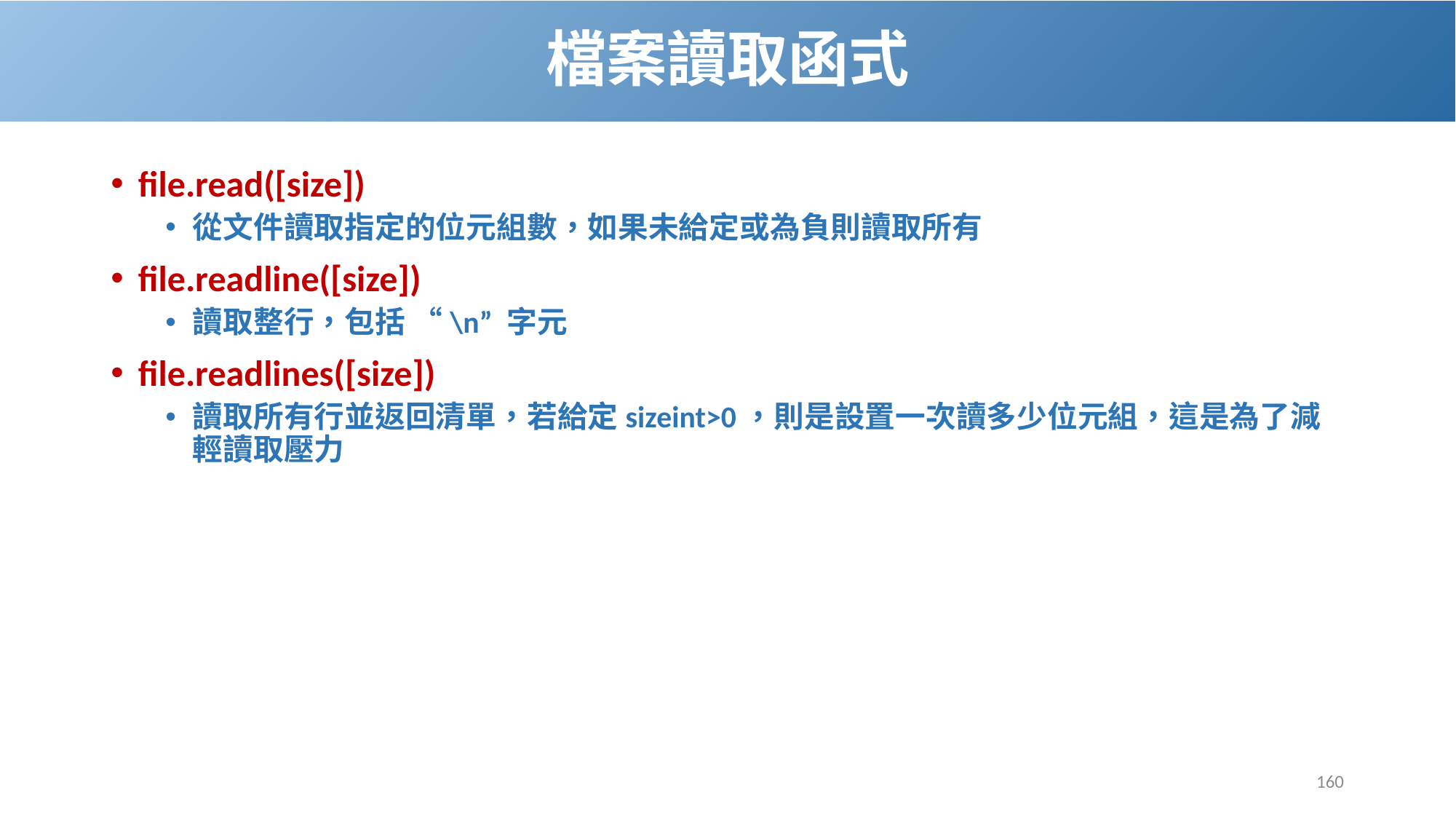

# 檔案讀取函式
file.read([size])
從文件讀取指定的位元組數，如果未給定或為負則讀取所有
file.readline([size])
讀取整行，包括 “\n” 字元
file.readlines([size])
讀取所有行並返回清單，若給定sizeint>0，則是設置一次讀多少位元組，這是為了減輕讀取壓力
160